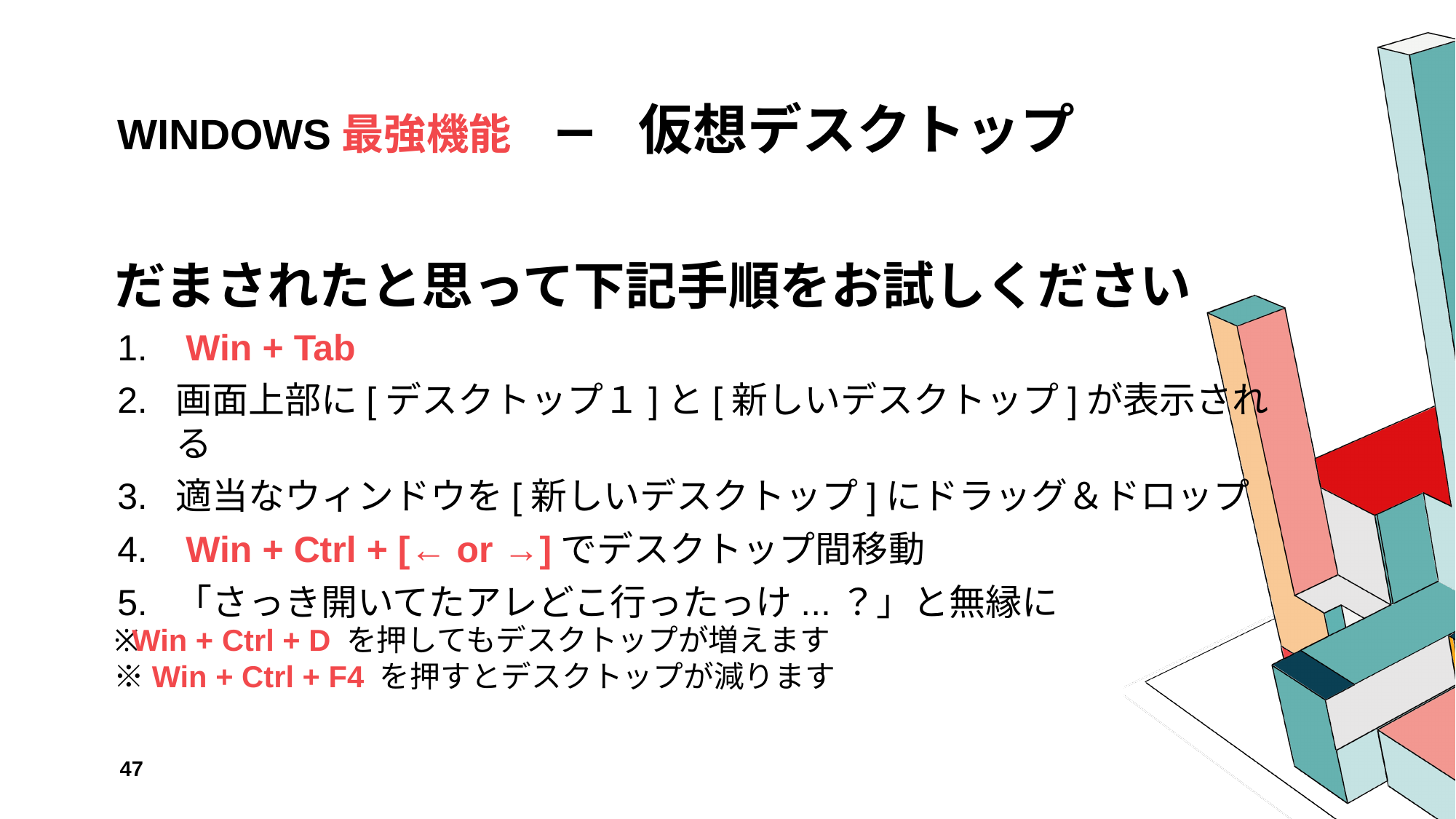

# WINDOWS最強機能　ー　仮想デスクトップ
だまされたと思って下記手順をお試しください
 Win + Tab
画面上部に[デスクトップ１]と[新しいデスクトップ]が表示される
適当なウィンドウを[新しいデスクトップ]にドラッグ＆ドロップ
 Win + Ctrl + [← or →]でデスクトップ間移動
「さっき開いてたアレどこ行ったっけ...？」と無縁に
※Win + Ctrl + D を押してもデスクトップが増えます
※Win + Ctrl + F4 を押すとデスクトップが減ります
47